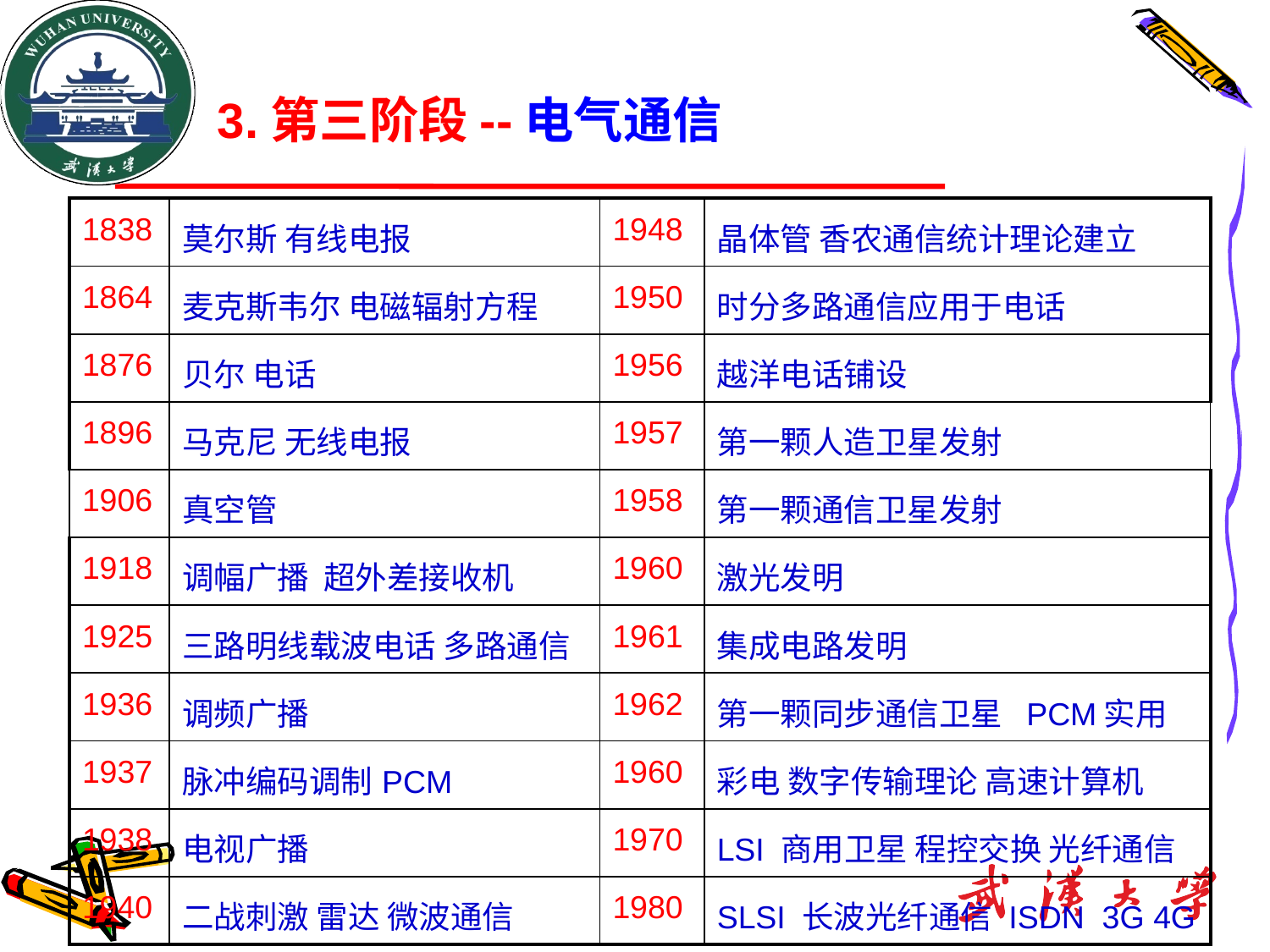

3.第三阶段--电气通信
| 1838 | 莫尔斯 有线电报 | 1948 | 晶体管 香农通信统计理论建立 |
| --- | --- | --- | --- |
| 1864 | 麦克斯韦尔 电磁辐射方程 | 1950 | 时分多路通信应用于电话 |
| 1876 | 贝尔 电话 | 1956 | 越洋电话铺设 |
| 1896 | 马克尼 无线电报 | 1957 | 第一颗人造卫星发射 |
| 1906 | 真空管 | 1958 | 第一颗通信卫星发射 |
| 1918 | 调幅广播 超外差接收机 | 1960 | 激光发明 |
| 1925 | 三路明线载波电话 多路通信 | 1961 | 集成电路发明 |
| 1936 | 调频广播 | 1962 | 第一颗同步通信卫星 PCM实用 |
| 1937 | 脉冲编码调制PCM | 1960 | 彩电 数字传输理论 高速计算机 |
| 1938 | 电视广播 | 1970 | LSI 商用卫星 程控交换 光纤通信 |
| 1940 | 二战刺激 雷达 微波通信 | 1980 | SLSI 长波光纤通信 ISDN 3G 4G |